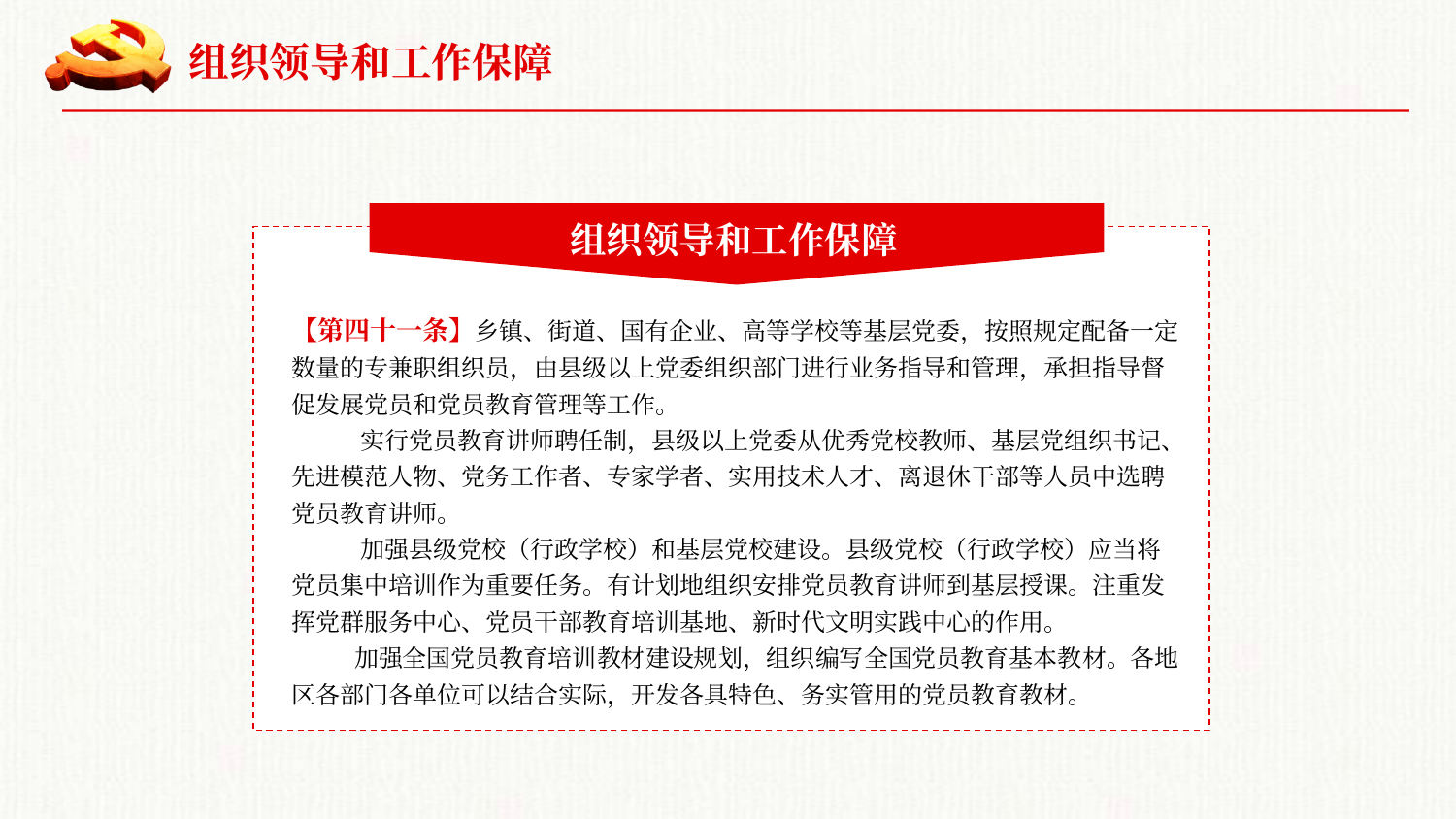

组织领导和工作保障

组织领导和工作保障

【第四十一条】乡镇、街道、国有企业、高等学校等基层党委，按照规定配备一定数量的专兼职组织员，由县级以上党委组织部门进行业务指导和管理，承担指导督促发展党员和党员教育管理等工作。
          实行党员教育讲师聘任制，县级以上党委从优秀党校教师、基层党组织书记、先进模范人物、党务工作者、专家学者、实用技术人才、离退休干部等人员中选聘党员教育讲师。
          加强县级党校（行政学校）和基层党校建设。县级党校（行政学校）应当将党员集中培训作为重要任务。有计划地组织安排党员教育讲师到基层授课。注重发挥党群服务中心、党员干部教育培训基地、新时代文明实践中心的作用。
         加强全国党员教育培训教材建设规划，组织编写全国党员教育基本教材。各地区各部门各单位可以结合实际，开发各具特色、务实管用的党员教育教材。